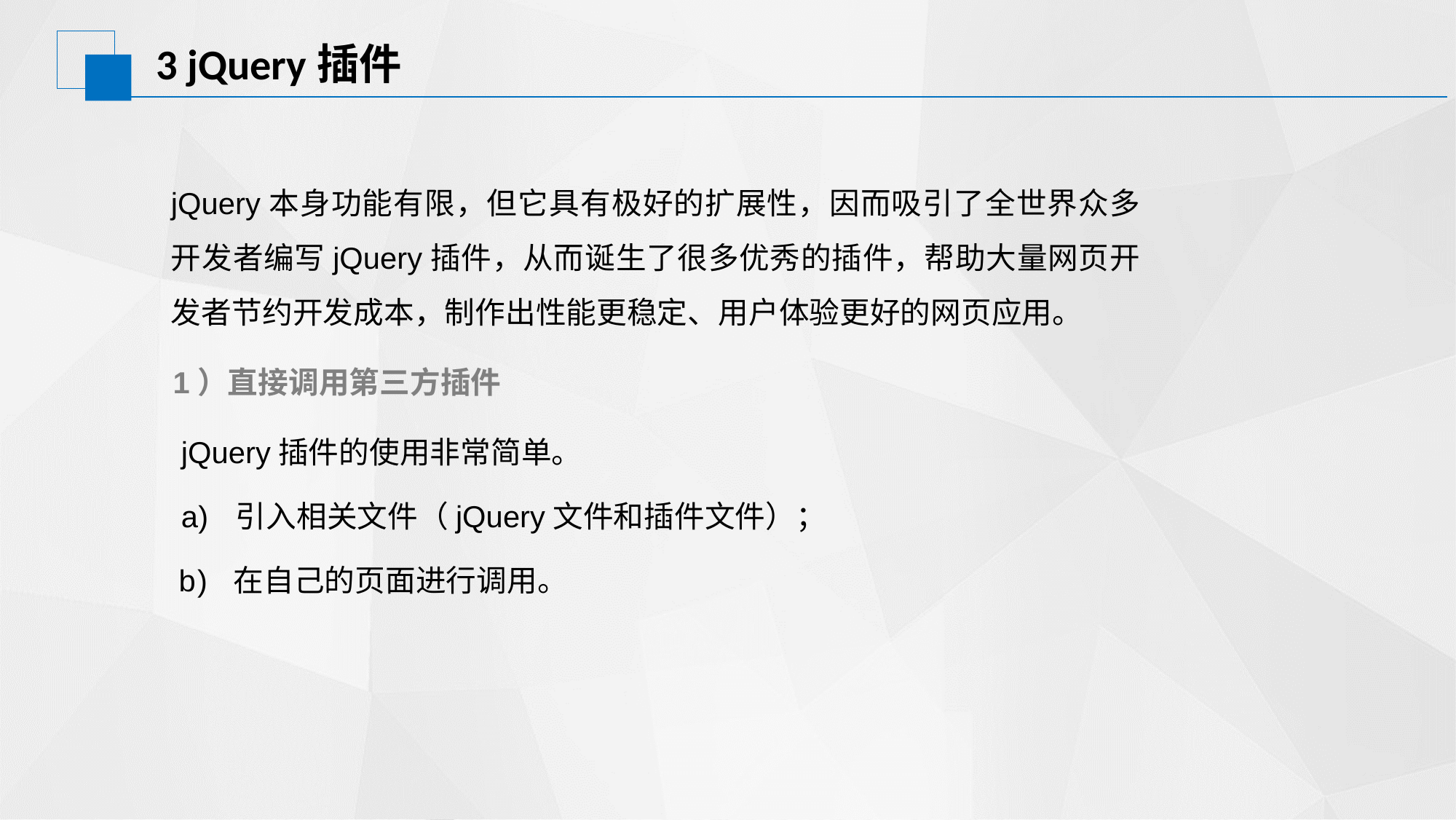

# 3 jQuery插件
jQuery本身功能有限，但它具有极好的扩展性，因而吸引了全世界众多开发者编写jQuery插件，从而诞生了很多优秀的插件，帮助大量网页开发者节约开发成本，制作出性能更稳定、用户体验更好的网页应用。
1）直接调用第三方插件
jQuery插件的使用非常简单。
引入相关文件（jQuery文件和插件文件）；
在自己的页面进行调用。